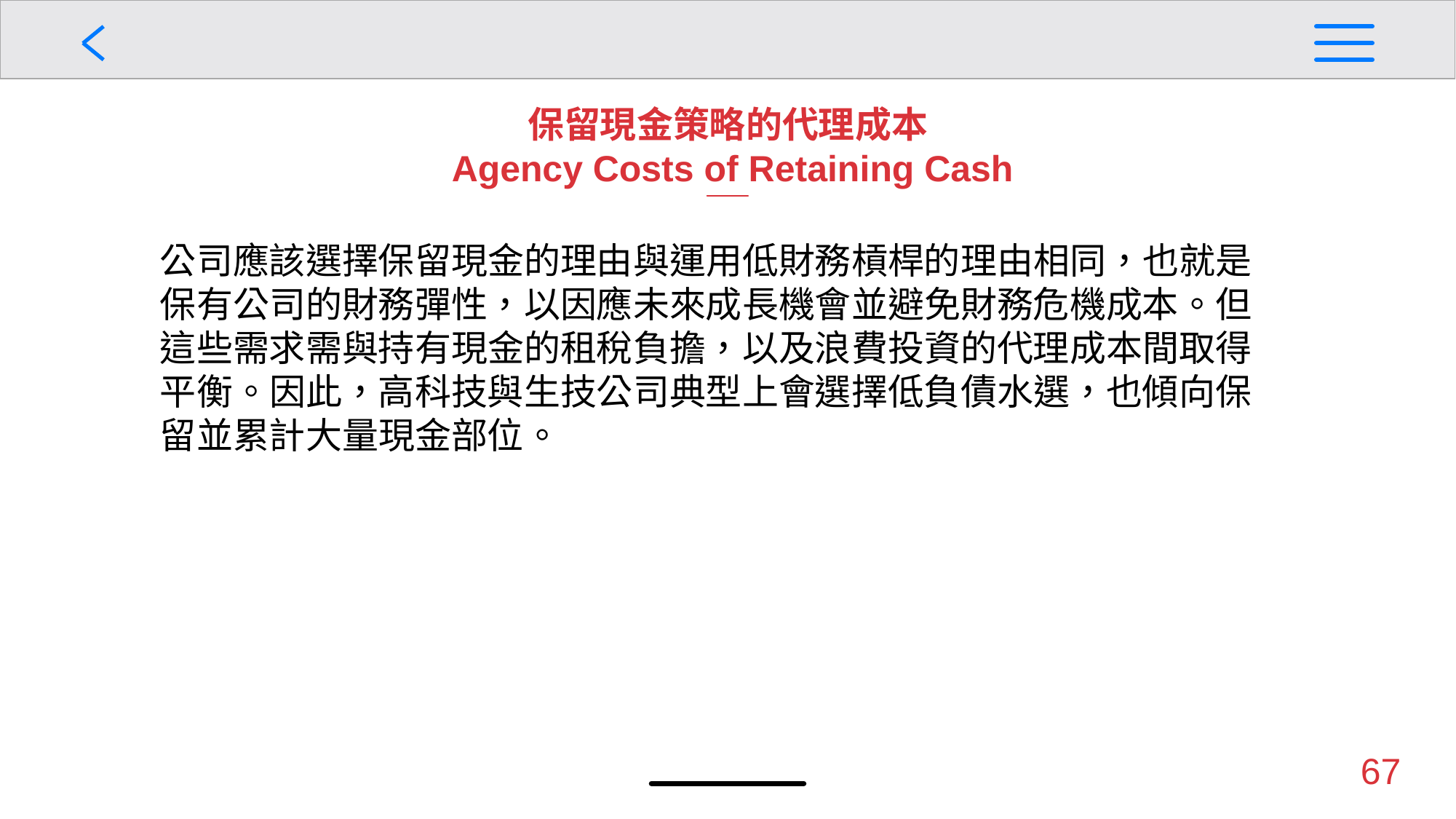

保留現金策略的代理成本
 Agency Costs of Retaining Cash
公司應該選擇保留現金的理由與運用低財務槓桿的理由相同，也就是保有公司的財務彈性，以因應未來成長機會並避免財務危機成本。但這些需求需與持有現金的租稅負擔，以及浪費投資的代理成本間取得平衡。因此，高科技與生技公司典型上會選擇低負債水選，也傾向保留並累計大量現金部位。
67